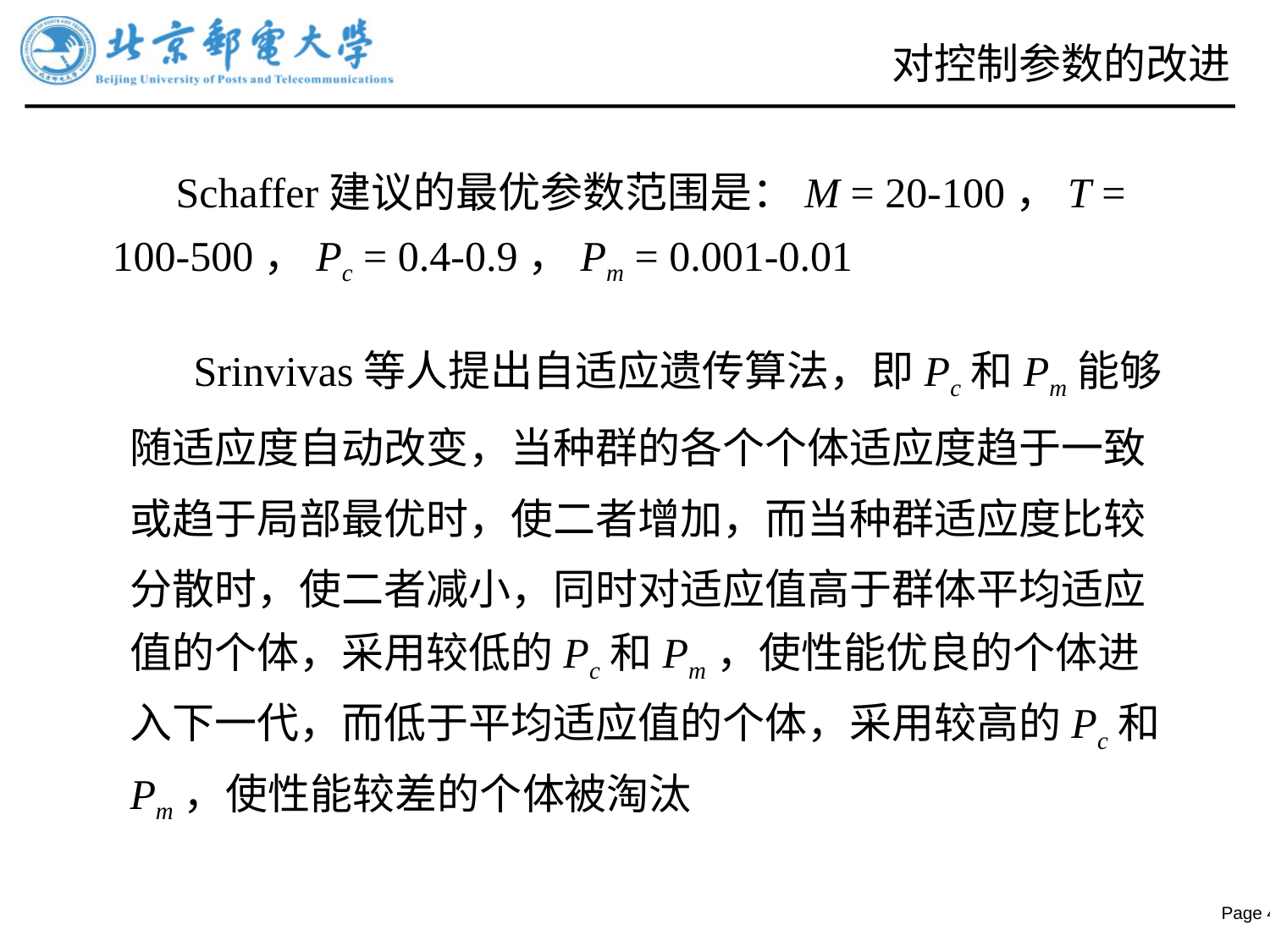

# 对控制参数的改进
      Schaffer建议的最优参数范围是：M = 20-100，T = 100-500，Pc = 0.4-0.9，Pm = 0.001-0.01
      Srinvivas等人提出自适应遗传算法，即Pc和Pm能够随适应度自动改变，当种群的各个个体适应度趋于一致或趋于局部最优时，使二者增加，而当种群适应度比较分散时，使二者减小，同时对适应值高于群体平均适应值的个体，采用较低的Pc和Pm，使性能优良的个体进入下一代，而低于平均适应值的个体，采用较高的Pc和Pm，使性能较差的个体被淘汰